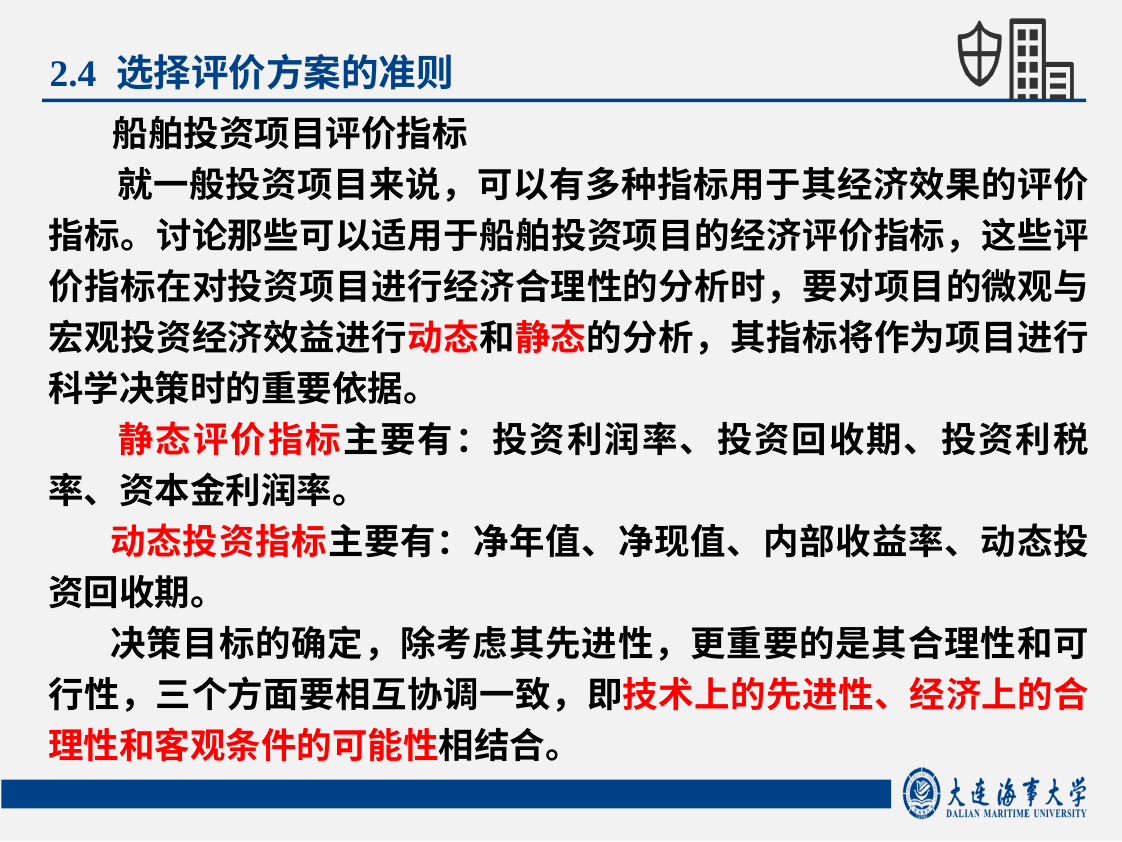

2.4 选择评价方案的准则
       船舶投资项目评价指标
       就一般投资项目来说，可以有多种指标用于其经济效果的评价指标。讨论那些可以适用于船舶投资项目的经济评价指标，这些评价指标在对投资项目进行经济合理性的分析时，要对项目的微观与宏观投资经济效益进行动态和静态的分析，其指标将作为项目进行科学决策时的重要依据。
      静态评价指标主要有：投资利润率、投资回收期、投资利税率、资本金利润率。
      动态投资指标主要有：净年值、净现值、内部收益率、动态投资回收期。
      决策目标的确定，除考虑其先进性，更重要的是其合理性和可行性，三个方面要相互协调一致，即技术上的先进性、经济上的合理性和客观条件的可能性相结合。